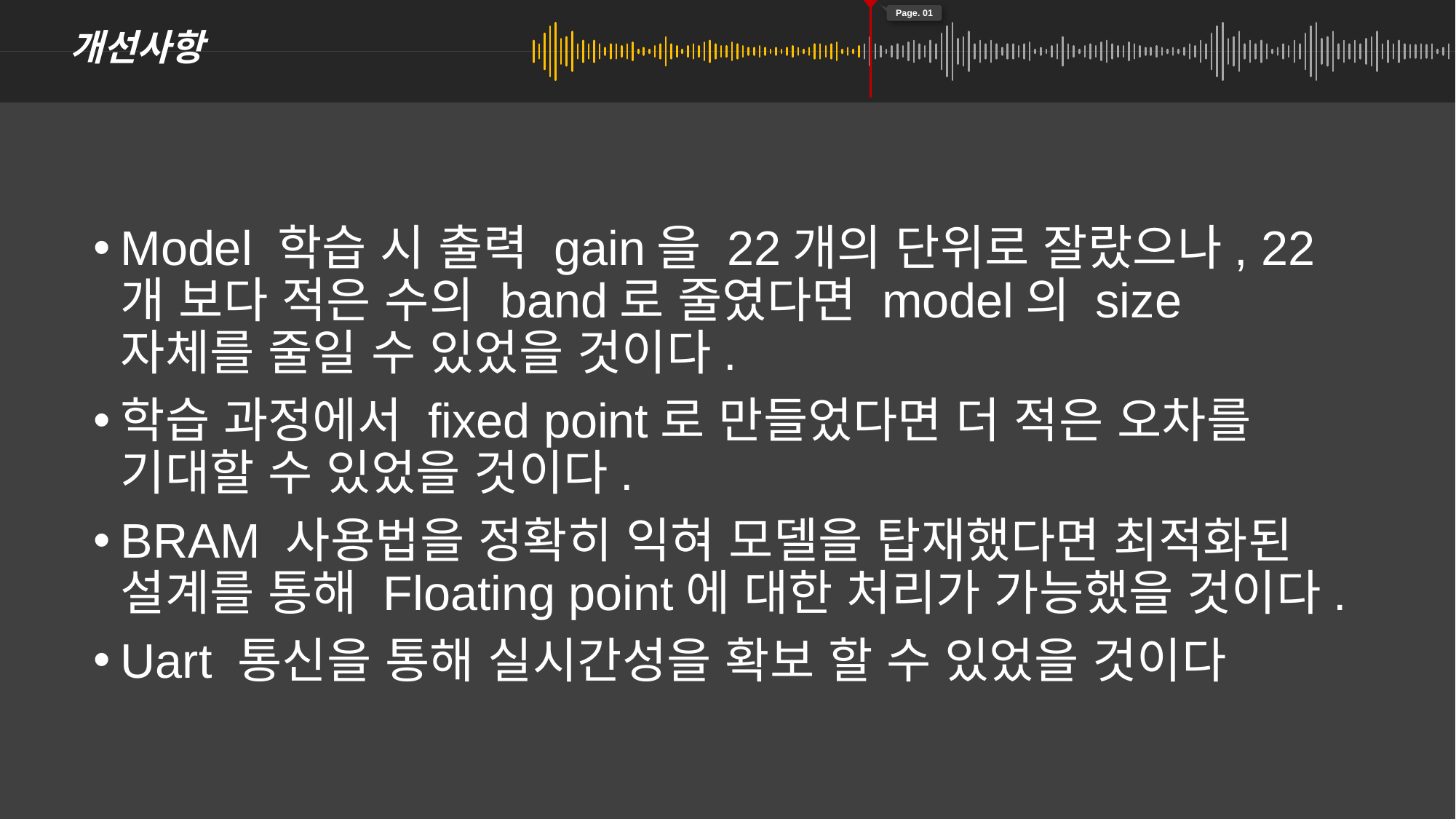

개선사항

Page. 01
Model 학습 시 출력 gain을 22개의 단위로 잘랐으나, 22개 보다 적은 수의 band로 줄였다면 model의 size 자체를 줄일 수 있었을 것이다.
학습 과정에서 fixed point로 만들었다면 더 적은 오차를 기대할 수 있었을 것이다.
BRAM 사용법을 정확히 익혀 모델을 탑재했다면 최적화된 설계를 통해 Floating point에 대한 처리가 가능했을 것이다.
Uart 통신을 통해 실시간성을 확보 할 수 있었을 것이다